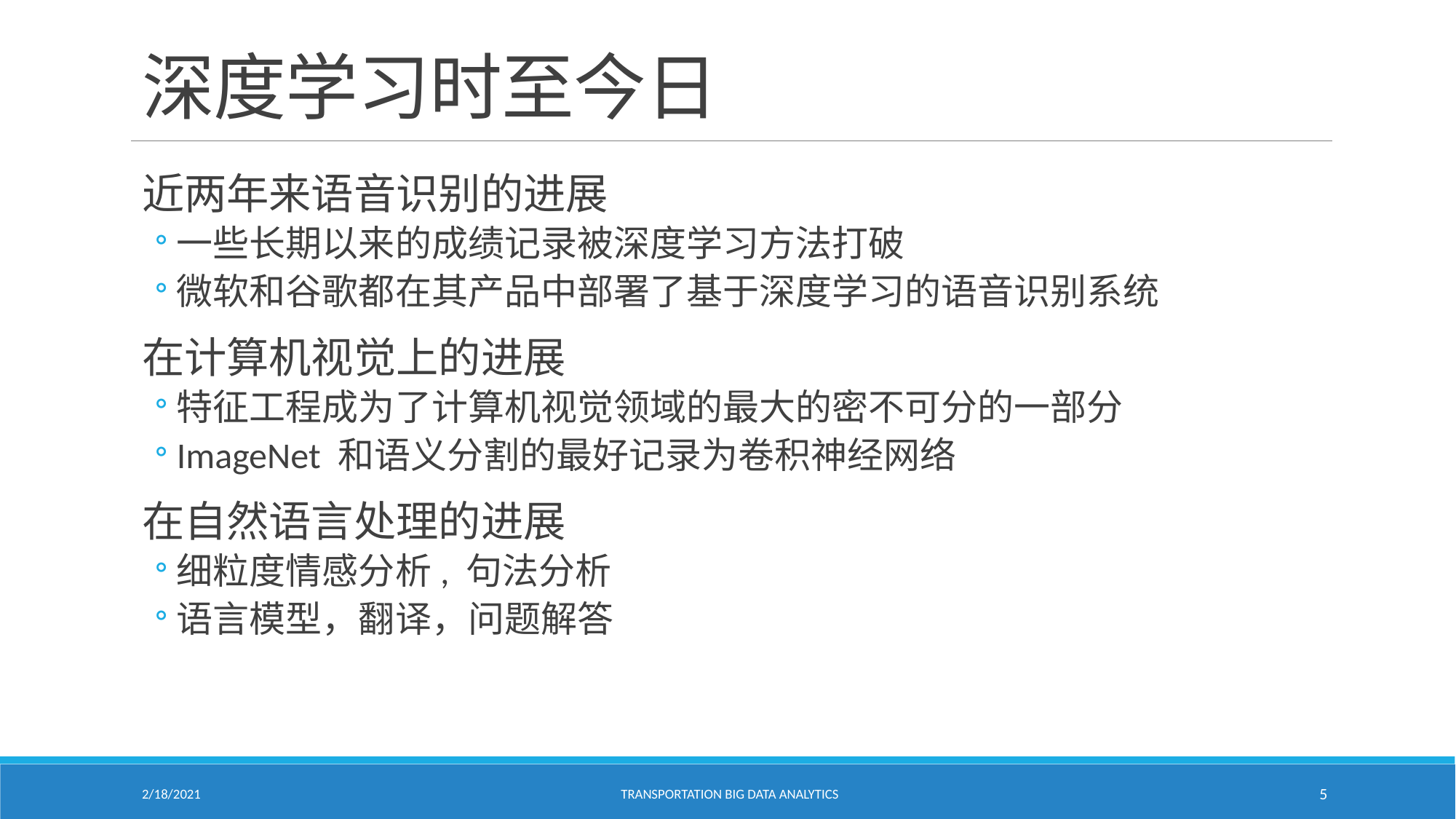

# 深度学习时至今日
近两年来语音识别的进展
一些长期以来的成绩记录被深度学习方法打破
微软和谷歌都在其产品中部署了基于深度学习的语音识别系统
在计算机视觉上的进展
特征工程成为了计算机视觉领域的最大的密不可分的一部分
ImageNet 和语义分割的最好记录为卷积神经网络
在自然语言处理的进展
细粒度情感分析, 句法分析
语言模型，翻译，问题解答
2/18/2021
Transportation Big Data Analytics
5